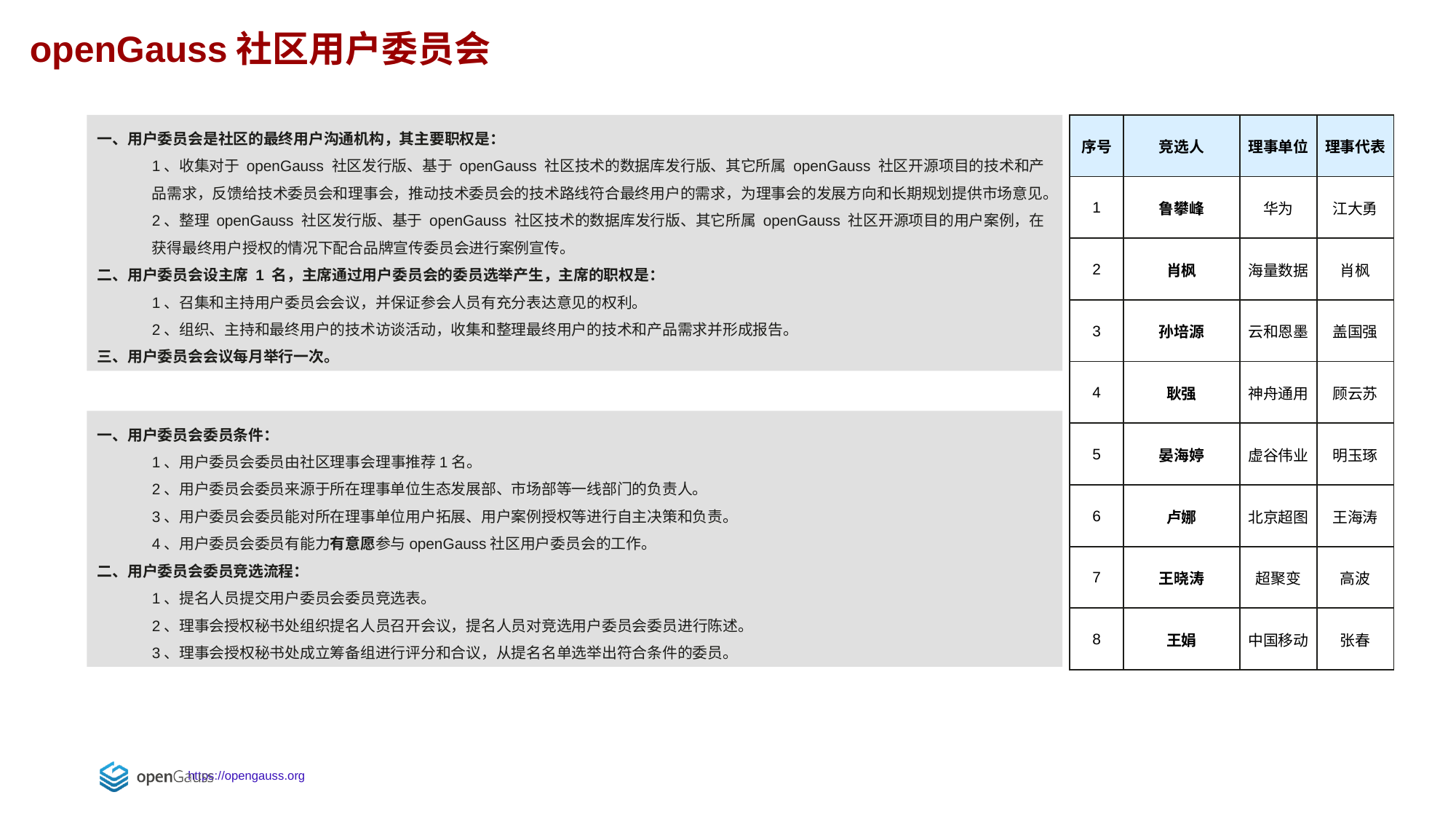

openGauss社区用户委员会
| 序号 | 竞选人 | 理事单位 | 理事代表 |
| --- | --- | --- | --- |
| 1 | 鲁攀峰 | 华为 | 江大勇 |
| 2 | 肖枫 | 海量数据 | 肖枫 |
| 3 | 孙培源 | 云和恩墨 | 盖国强 |
| 4 | 耿强 | 神舟通用 | 顾云苏 |
| 5 | 晏海婷 | 虚谷伟业 | 明玉琢 |
| 6 | 卢娜 | 北京超图 | 王海涛 |
| 7 | 王晓涛 | 超聚变 | 高波 |
| 8 | 王娟 | 中国移动 | 张春 |
一、用户委员会是社区的最终用户沟通机构，其主要职权是：
1、收集对于 openGauss 社区发行版、基于 openGauss 社区技术的数据库发行版、其它所属 openGauss 社区开源项目的技术和产品需求，反馈给技术委员会和理事会，推动技术委员会的技术路线符合最终用户的需求，为理事会的发展方向和长期规划提供市场意见。
2、整理 openGauss 社区发行版、基于 openGauss 社区技术的数据库发行版、其它所属 openGauss 社区开源项目的用户案例，在获得最终用户授权的情况下配合品牌宣传委员会进行案例宣传。
二、用户委员会设主席 1 名，主席通过用户委员会的委员选举产生，主席的职权是：
1、召集和主持用户委员会会议，并保证参会人员有充分表达意见的权利。
2、组织、主持和最终用户的技术访谈活动，收集和整理最终用户的技术和产品需求并形成报告。
三、用户委员会会议每月举行一次。
一、用户委员会委员条件：
1、用户委员会委员由社区理事会理事推荐1名。
2、用户委员会委员来源于所在理事单位生态发展部、市场部等一线部门的负责人。
3、用户委员会委员能对所在理事单位用户拓展、用户案例授权等进行自主决策和负责。
4、用户委员会委员有能力有意愿参与openGauss社区用户委员会的工作。
二、用户委员会委员竞选流程：
1、提名人员提交用户委员会委员竞选表。
2、理事会授权秘书处组织提名人员召开会议，提名人员对竞选用户委员会委员进行陈述。
3、理事会授权秘书处成立筹备组进行评分和合议，从提名名单选举出符合条件的委员。